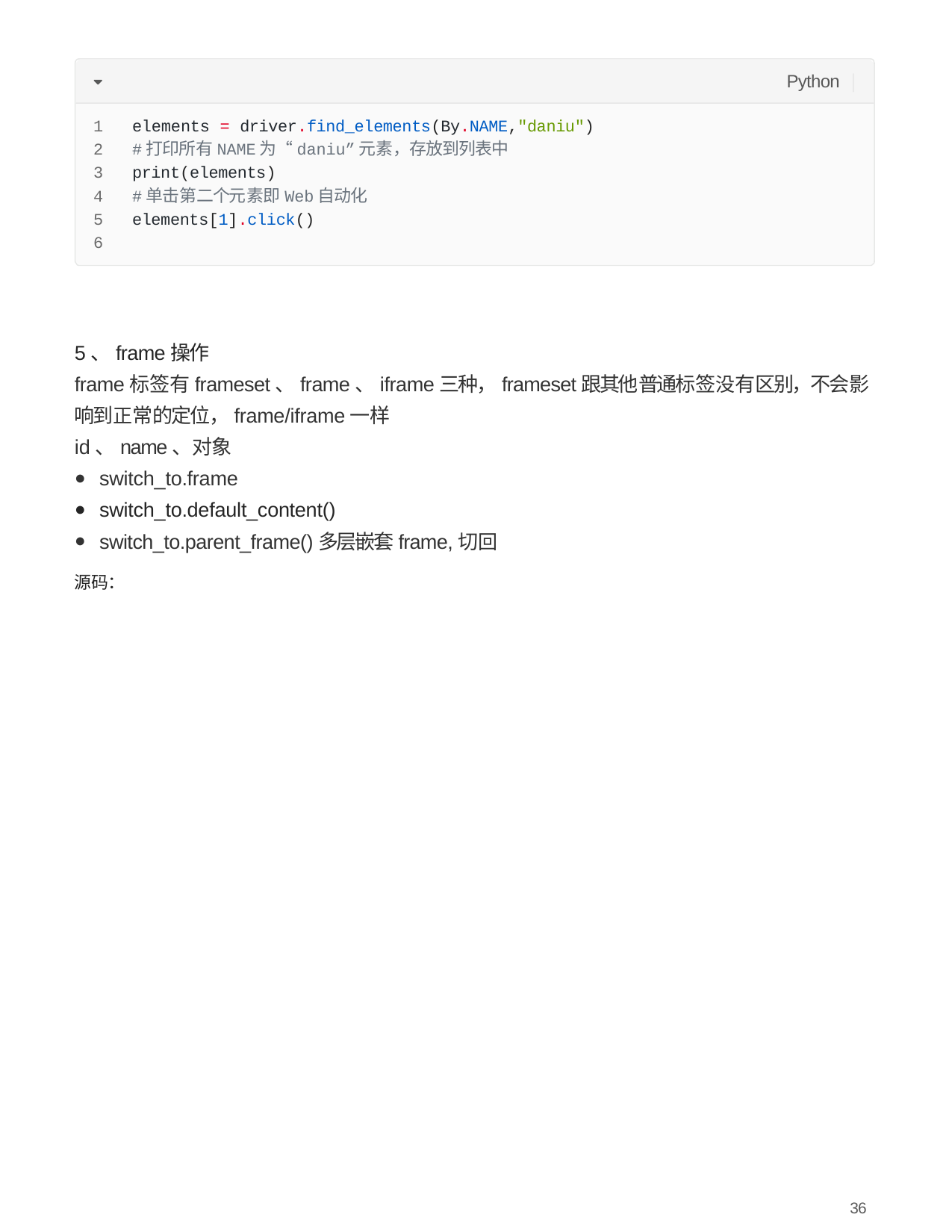

Python

elements = driver.find_elements(By.NAME,"daniu")
#打印所有NAME为“daniu”元素，存放到列表中
print(elements)
#单击第⼆个元素即Web⾃动化
elements[1].click()
6
5、frame操作
frame标签有frameset、frame、iframe三种，frameset跟其他普通标签没有区别，不会影响到正常的定位，frame/iframe⼀样
id、name、对象
switch_to.frame
switch_to.default_content()
switch_to.parent_frame()多层嵌套frame,切回
源码：
36